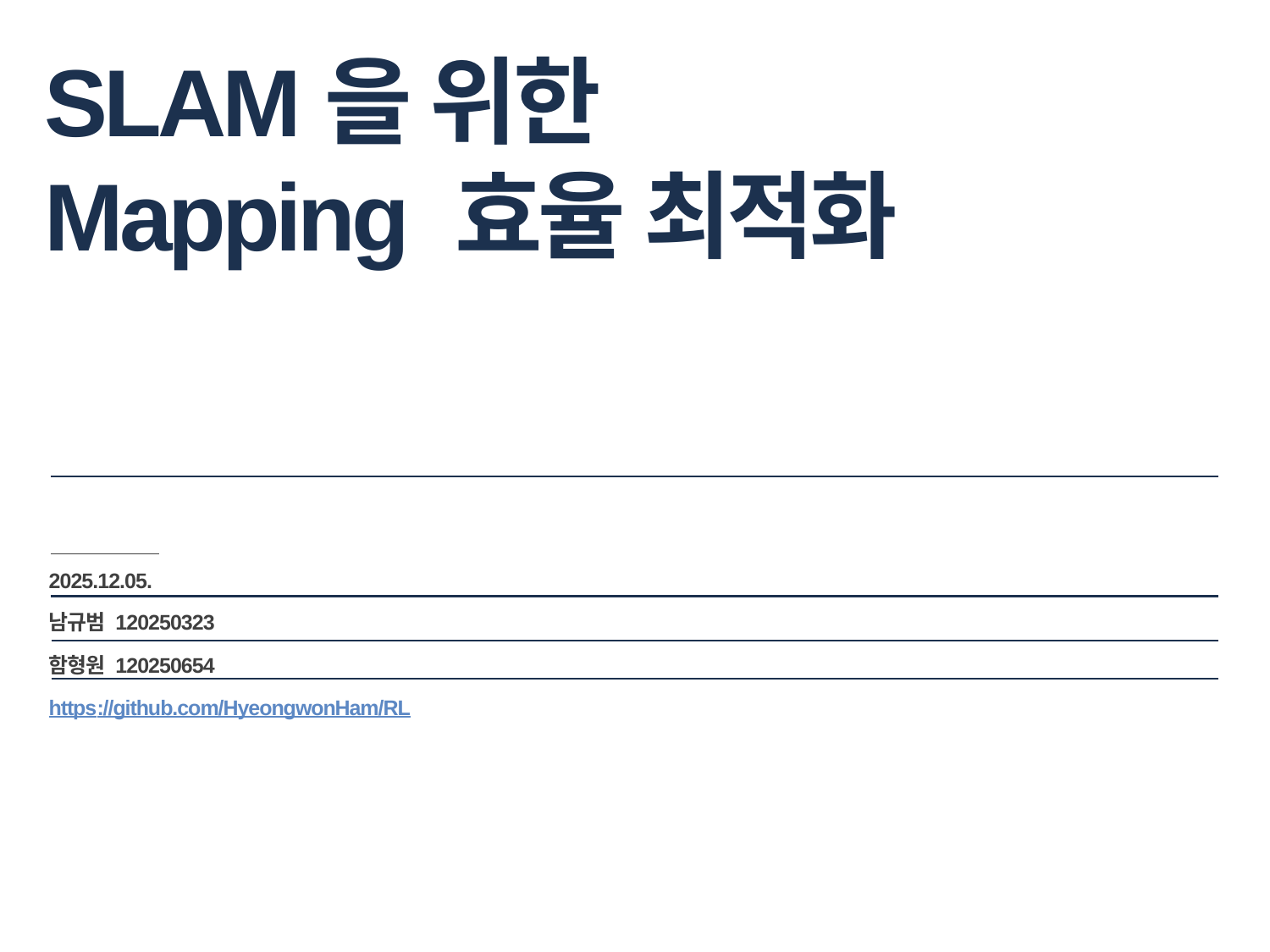

# SLAM을 위한 Mapping 효율 최적화
2025.12.05.
남규범 120250323
함형원 120250654
https://github.com/HyeongwonHam/RL